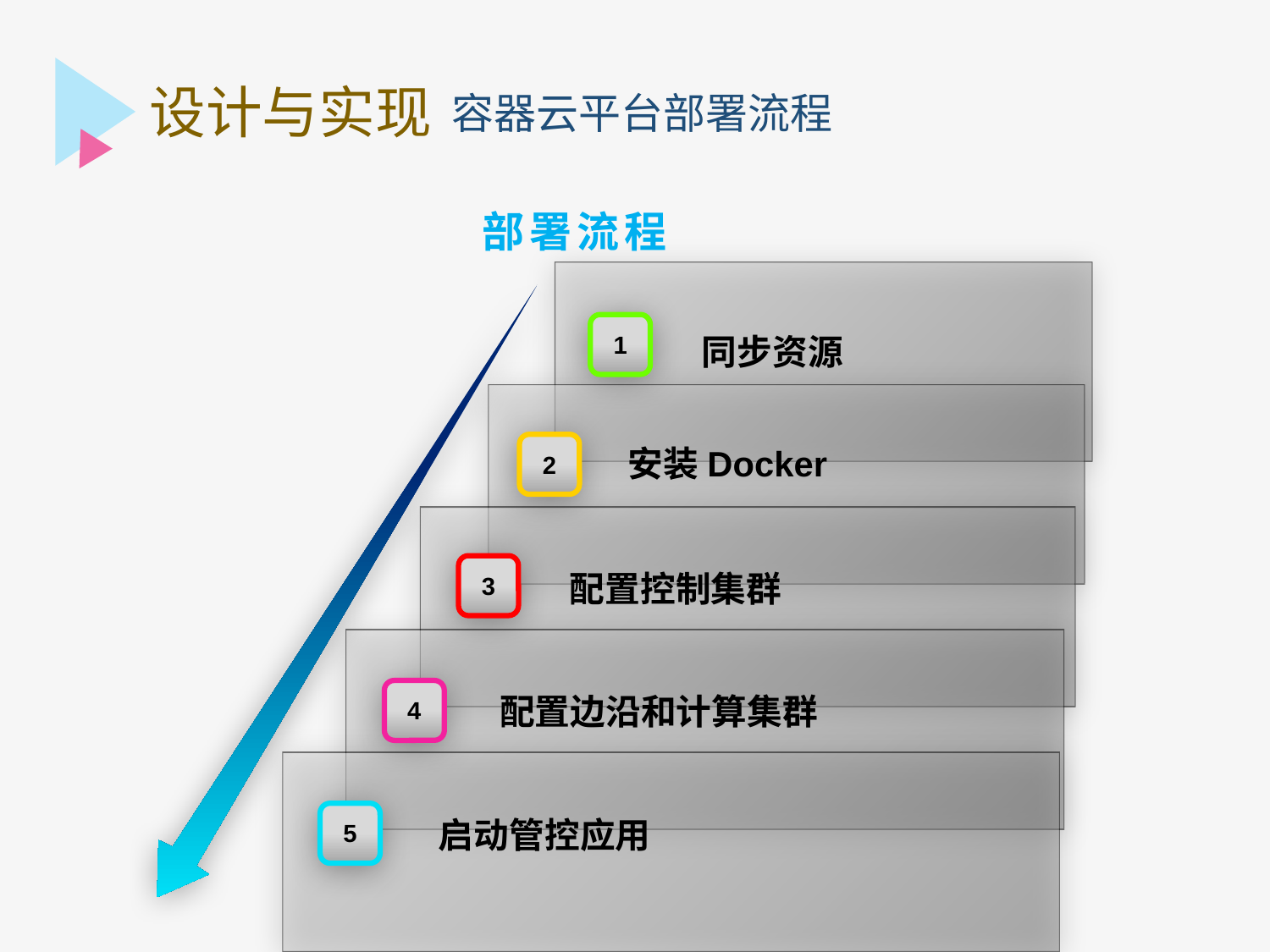

设计与实现
容器云平台部署流程
部署流程

1
同步资源

安装Docker
2

配置控制集群
3

配置边沿和计算集群
4

启动管控应用
5